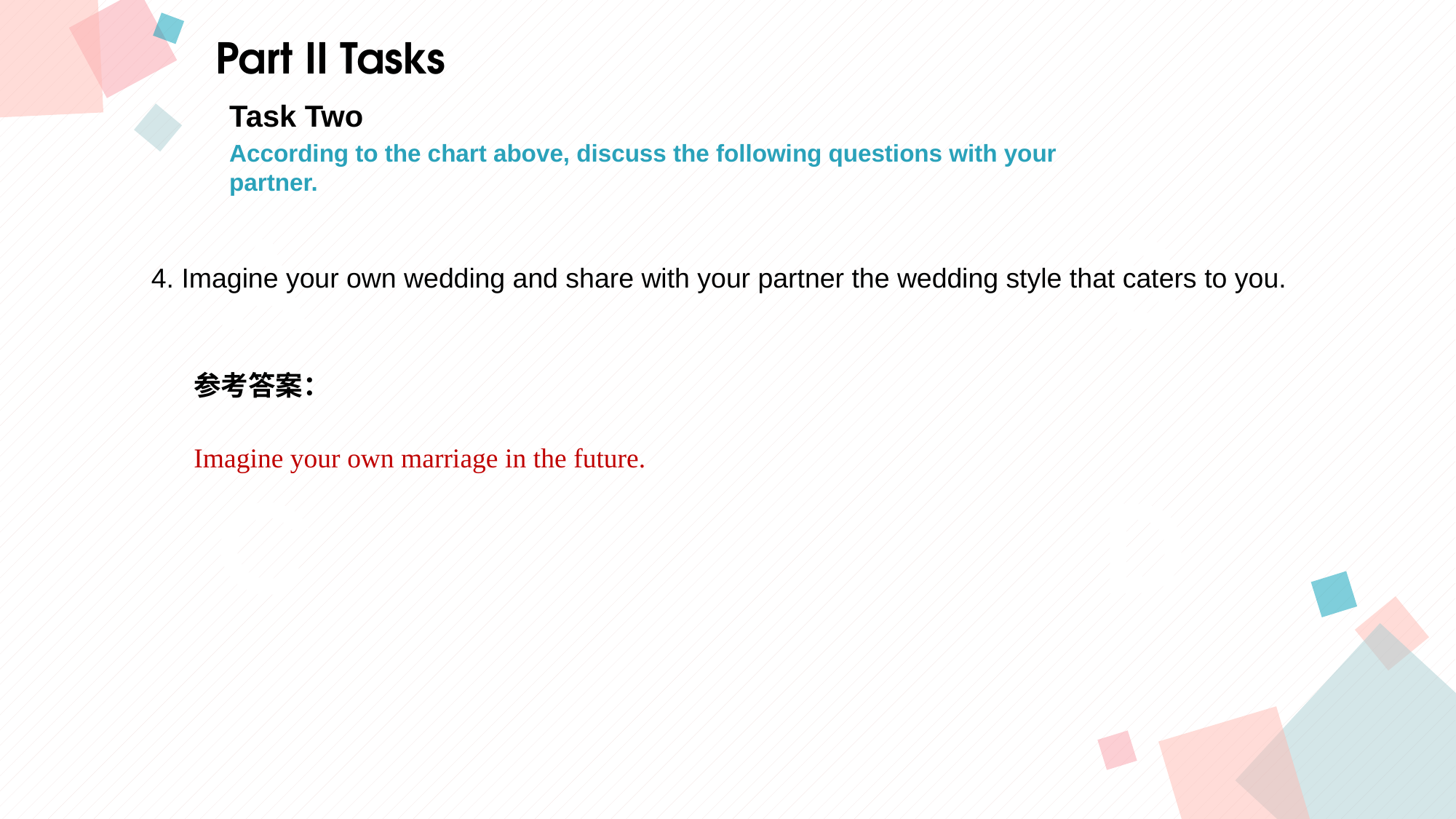

Part II Tasks
Task Two

According to the chart above, discuss the following questions with your
partner.
A
B
  4. Imagine your own wedding and share with your partner the wedding style that caters to you.
参考答案：

Imagine your own marriage in the future.
C
D